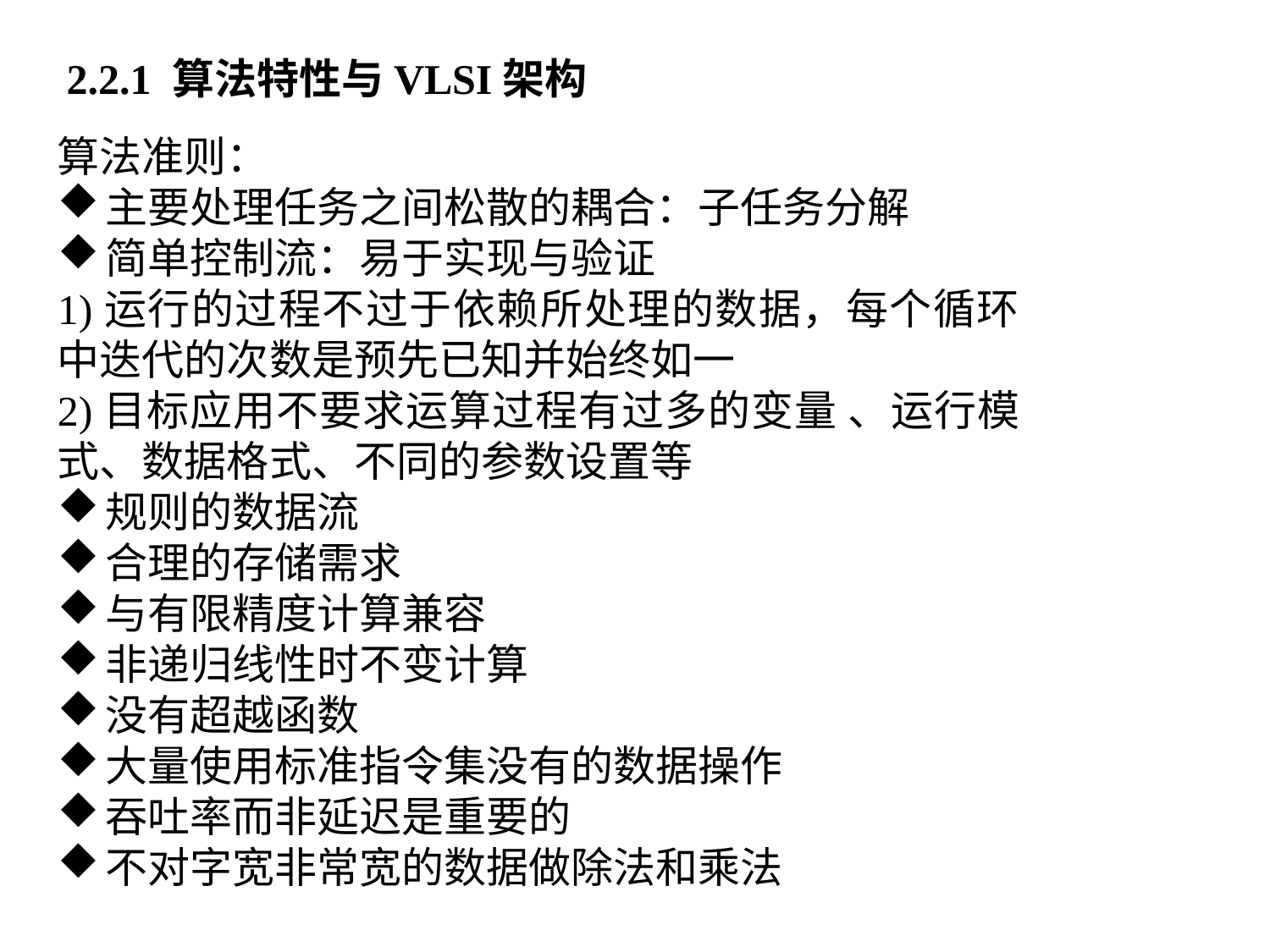

2.2.1 算法特性与VLSI架构

算法准则：
主要处理任务之间松散的耦合：子任务分解
简单控制流：易于实现与验证
1)运行的过程不过于依赖所处理的数据，每个循环中迭代的次数是预先已知并始终如一
2)目标应用不要求运算过程有过多的变量 、运行模式、数据格式、不同的参数设置等
规则的数据流
合理的存储需求
与有限精度计算兼容
非递归线性时不变计算
没有超越函数
大量使用标准指令集没有的数据操作
吞吐率而非延迟是重要的
不对字宽非常宽的数据做除法和乘法